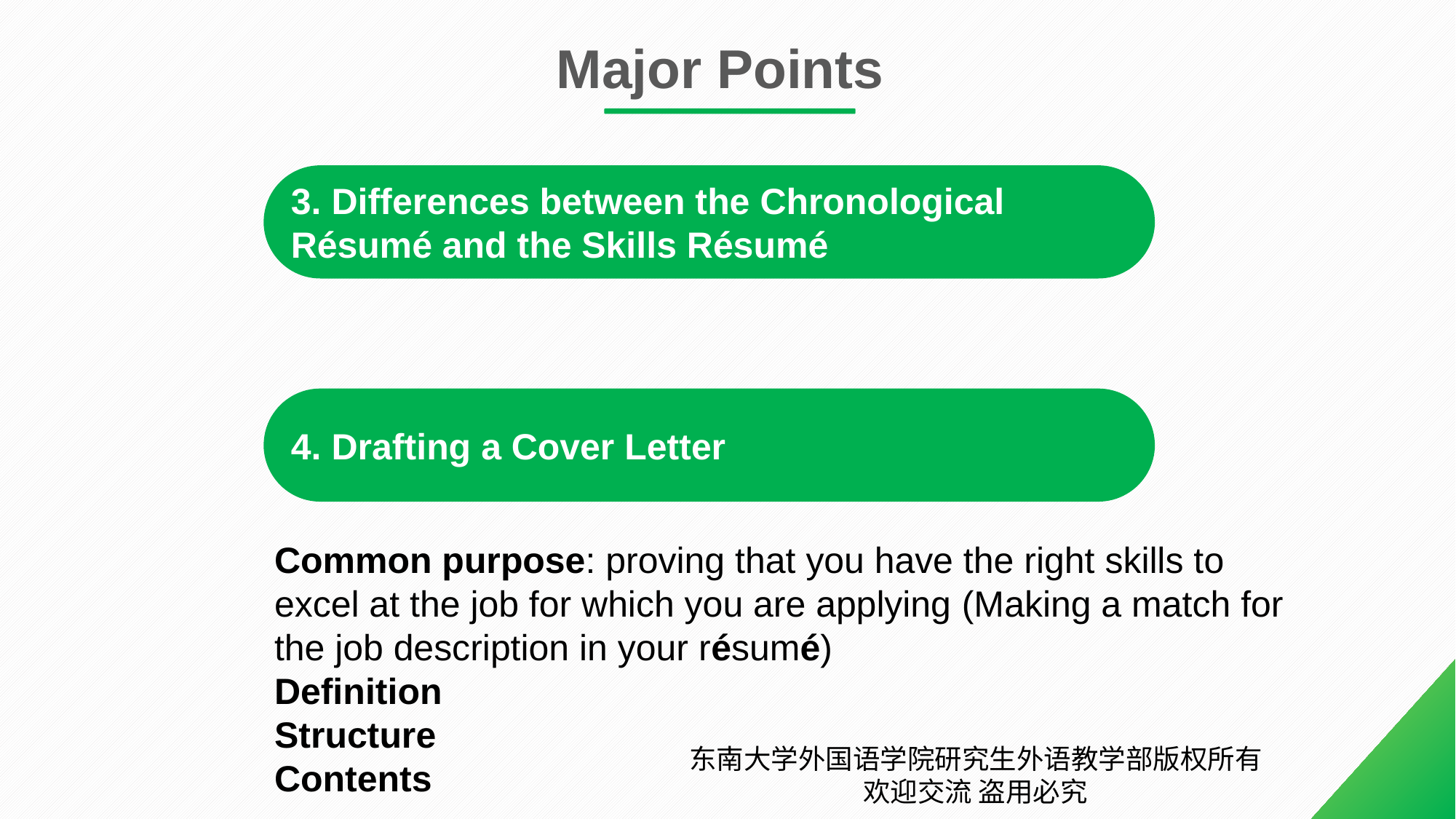

Major Points

3. Differences between the Chronological Résumé and the Skills Résumé
4. Drafting a Cover Letter
Common purpose: proving that you have the right skills to excel at the job for which you are applying (Making a match for the job description in your résumé)
Definition
Structure
Contents

东南大学外国语学院研究生外语教学部版权所有 欢迎交流 盗用必究